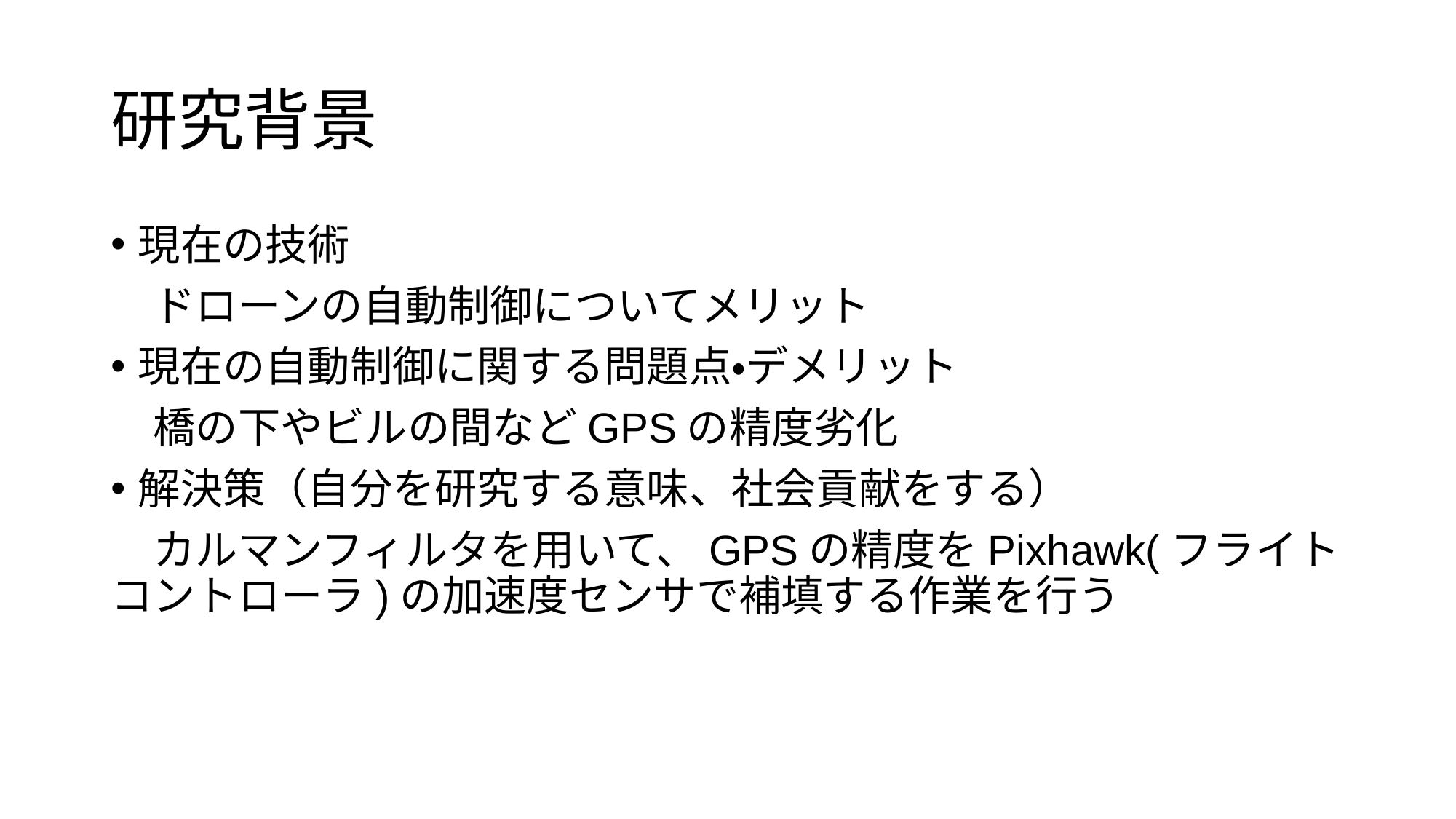

# 研究背景
現在の技術
　ドローンの自動制御についてメリット
現在の自動制御に関する問題点・デメリット
　橋の下やビルの間などGPSの精度劣化
解決策（自分を研究する意味、社会貢献をする）
　カルマンフィルタを用いて、GPSの精度をPixhawk(フライトコントローラ)の加速度センサで補填する作業を行う